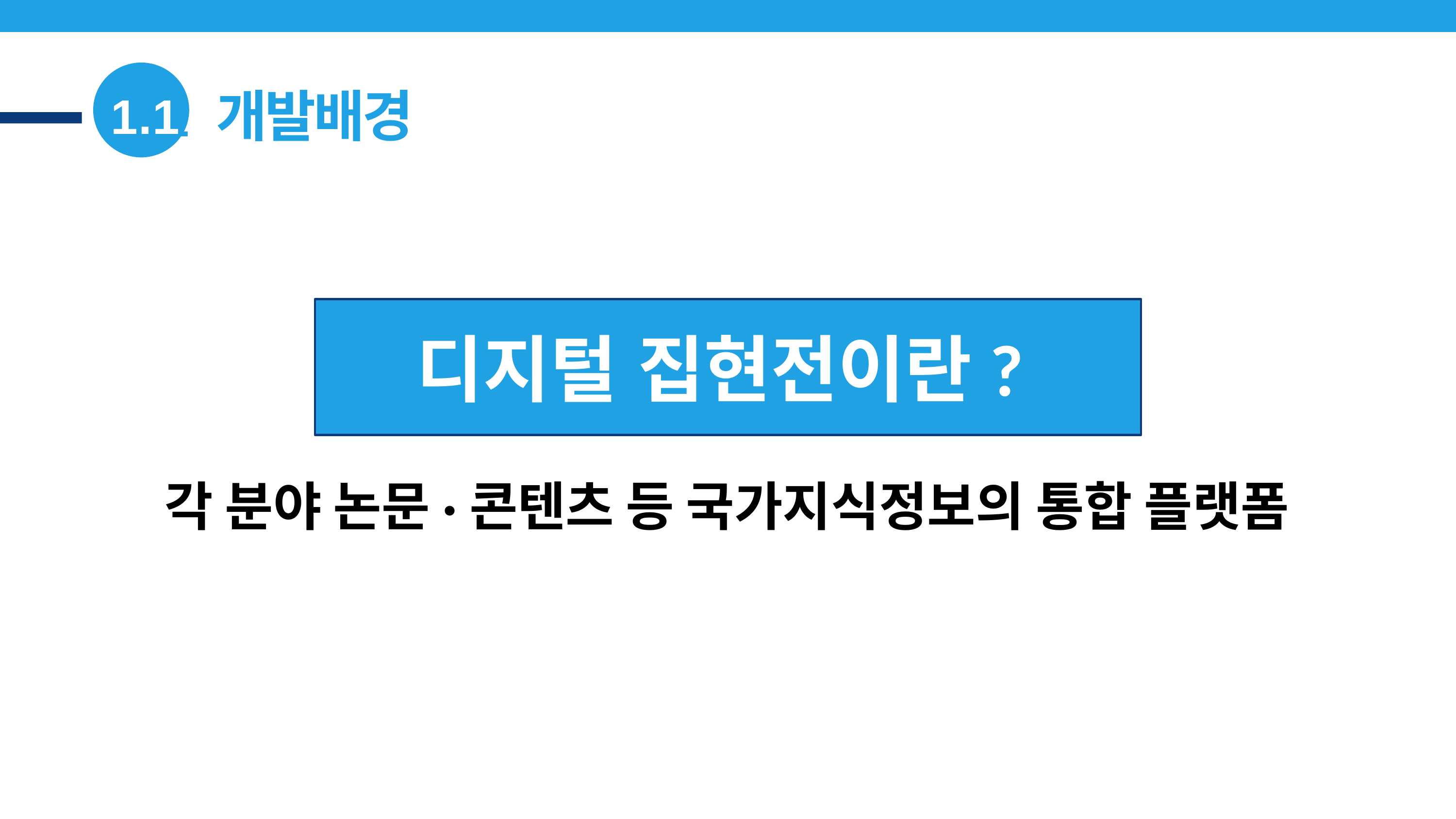

1.1
2.1 개발배경

디지털 집현전이란?

각 분야 논문·콘텐츠 등 국가지식정보의 통합 플랫폼